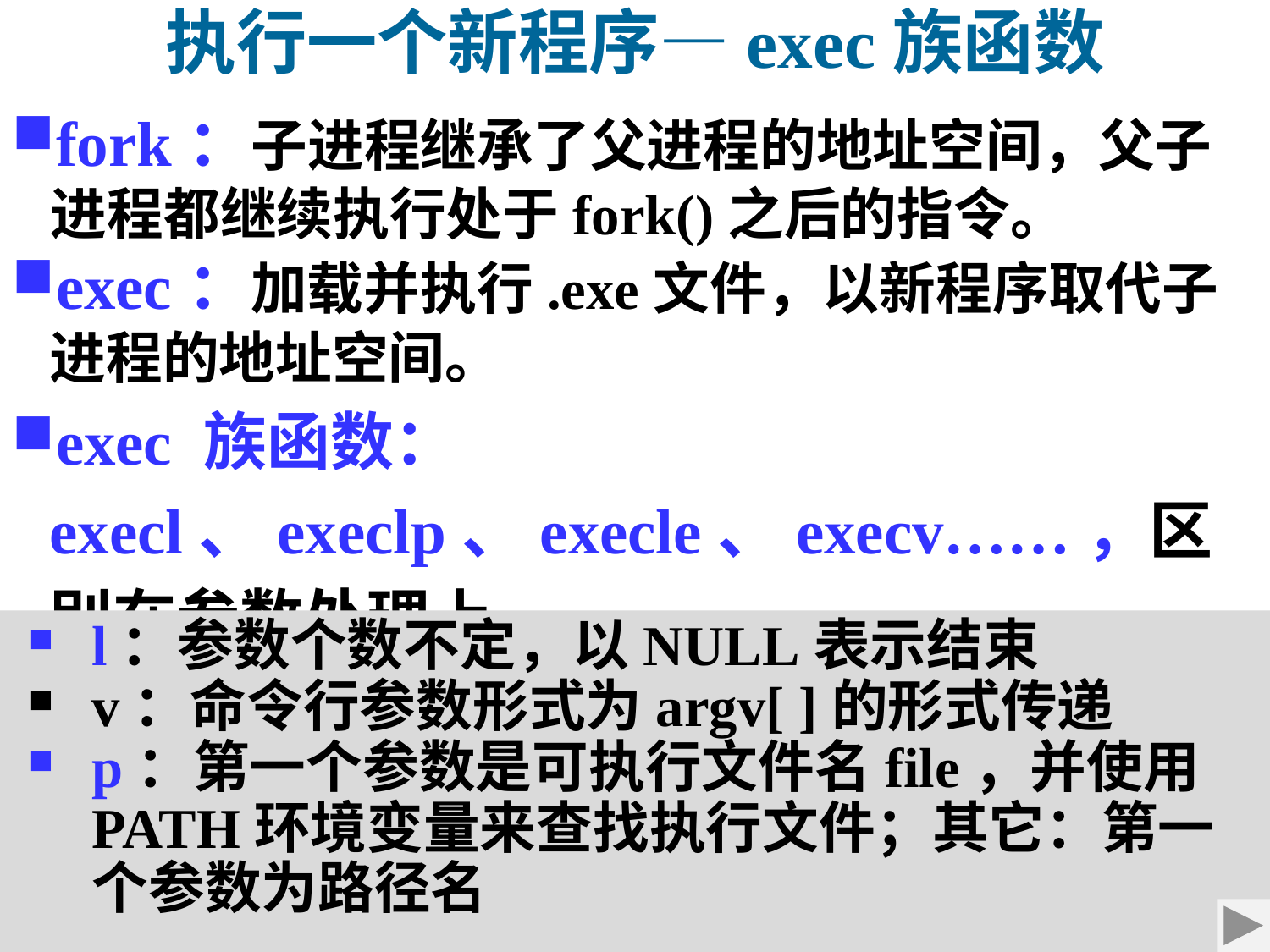

执行一个新程序—exec族函数
fork：子进程继承了父进程的地址空间，父子进程都继续执行处于fork()之后的指令。
exec：加载并执行.exe文件，以新程序取代子进程的地址空间。
exec 族函数：execl、execlp、execle、execv……，区别在参数处理上。
l：参数个数不定，以NULL表示结束
v：命令行参数形式为argv[ ]的形式传递
p：第一个参数是可执行文件名file，并使用PATH环境变量来查找执行文件；其它：第一个参数为路径名
2021/9/3

第 65 页